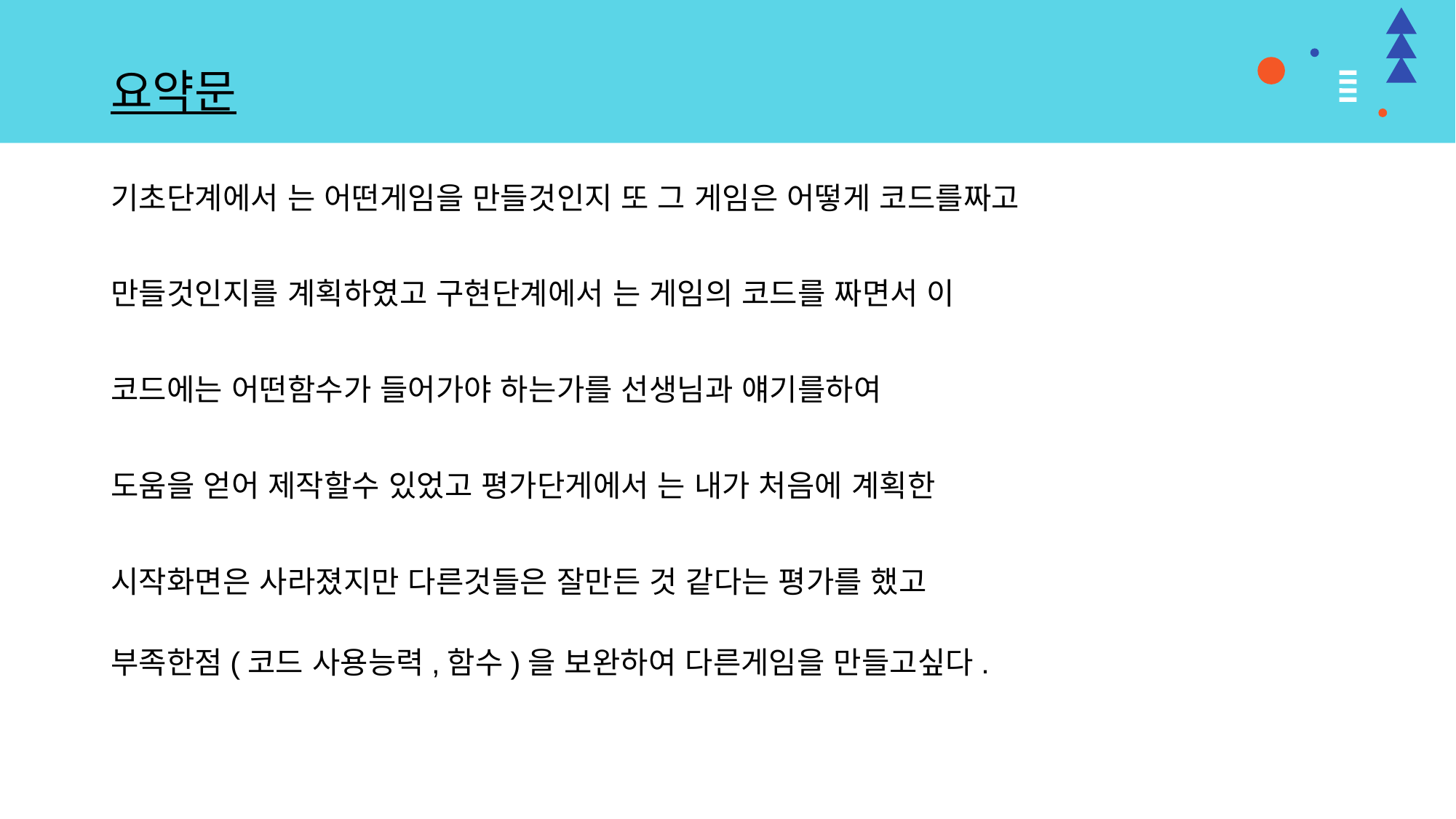

# 요약문
기초단계에서 는 어떤게임을 만들것인지 또 그 게임은 어떻게 코드를짜고

만들것인지를 계획하였고 구현단계에서 는 게임의 코드를 짜면서 이

코드에는 어떤함수가 들어가야 하는가를 선생님과 얘기를하여

도움을 얻어 제작할수 있었고 평가단게에서 는 내가 처음에 계획한

시작화면은 사라졌지만 다른것들은 잘만든 것 같다는 평가를 했고
부족한점(코드 사용능력,함수)을 보완하여 다른게임을 만들고싶다.